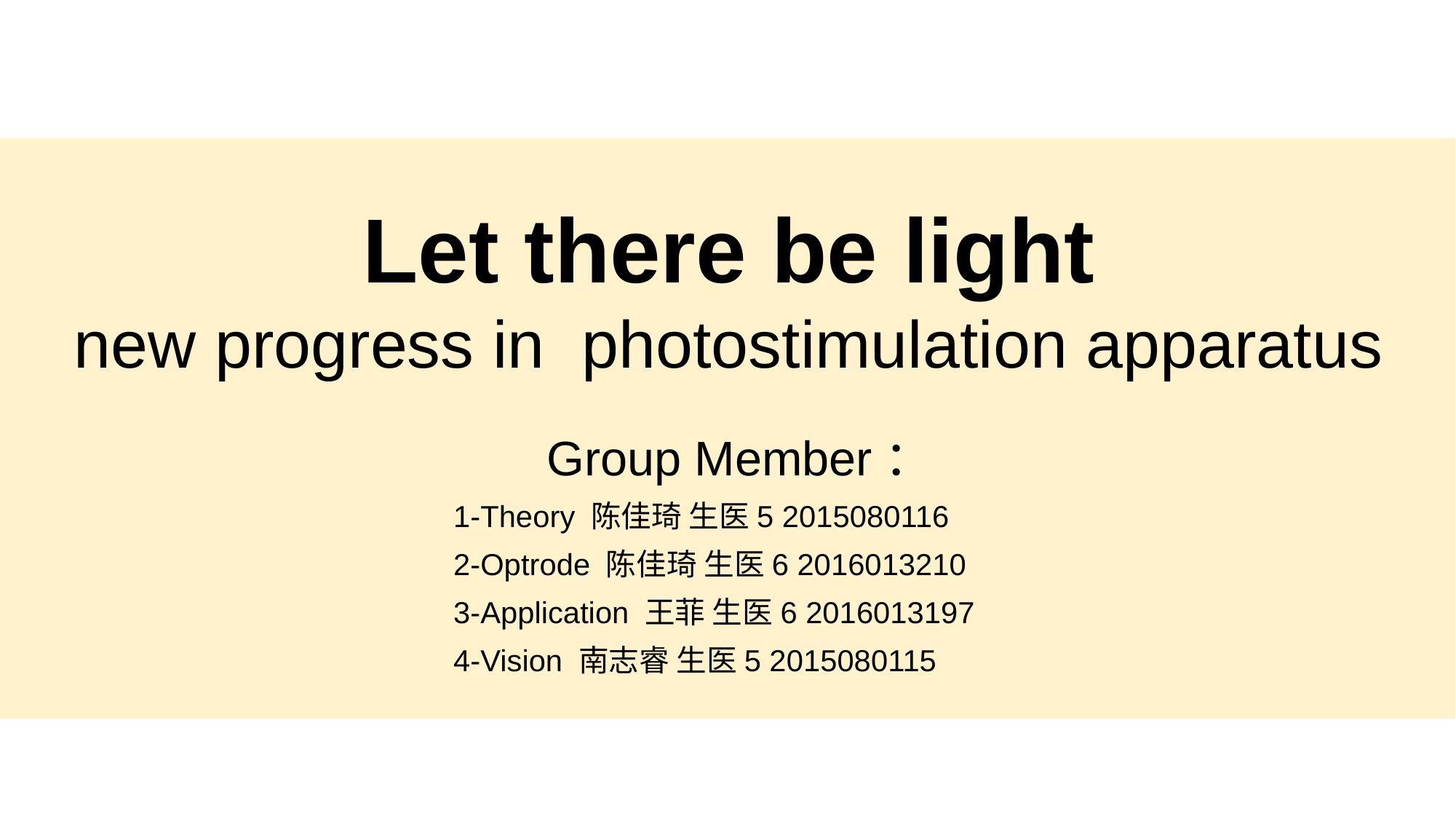

# Let there be light new progress in  photostimulation apparatus

Group Member：
1-Theory 陈佳琦 生医5 2015080116
2-Optrode 陈佳琦 生医6 2016013210
3-Application 王菲 生医6 2016013197
4-Vision 南志睿 生医5 2015080115